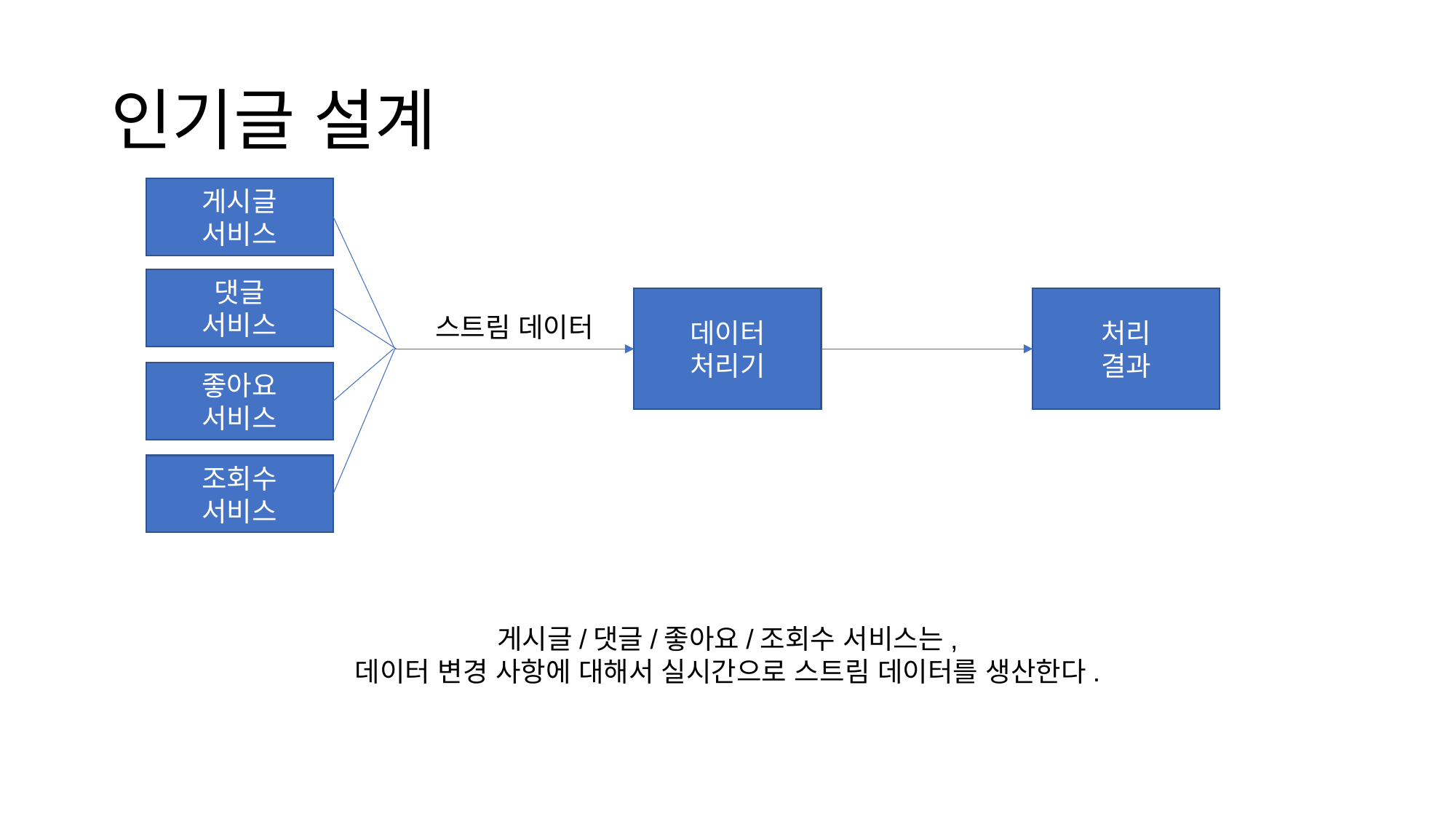

# 인기글 설계
게시글
서비스
댓글
서비스
처리
결과
데이터
처리기
스트림 데이터
좋아요
서비스
조회수
서비스
게시글/댓글/좋아요/조회수 서비스는,
데이터 변경 사항에 대해서 실시간으로 스트림 데이터를 생산한다.